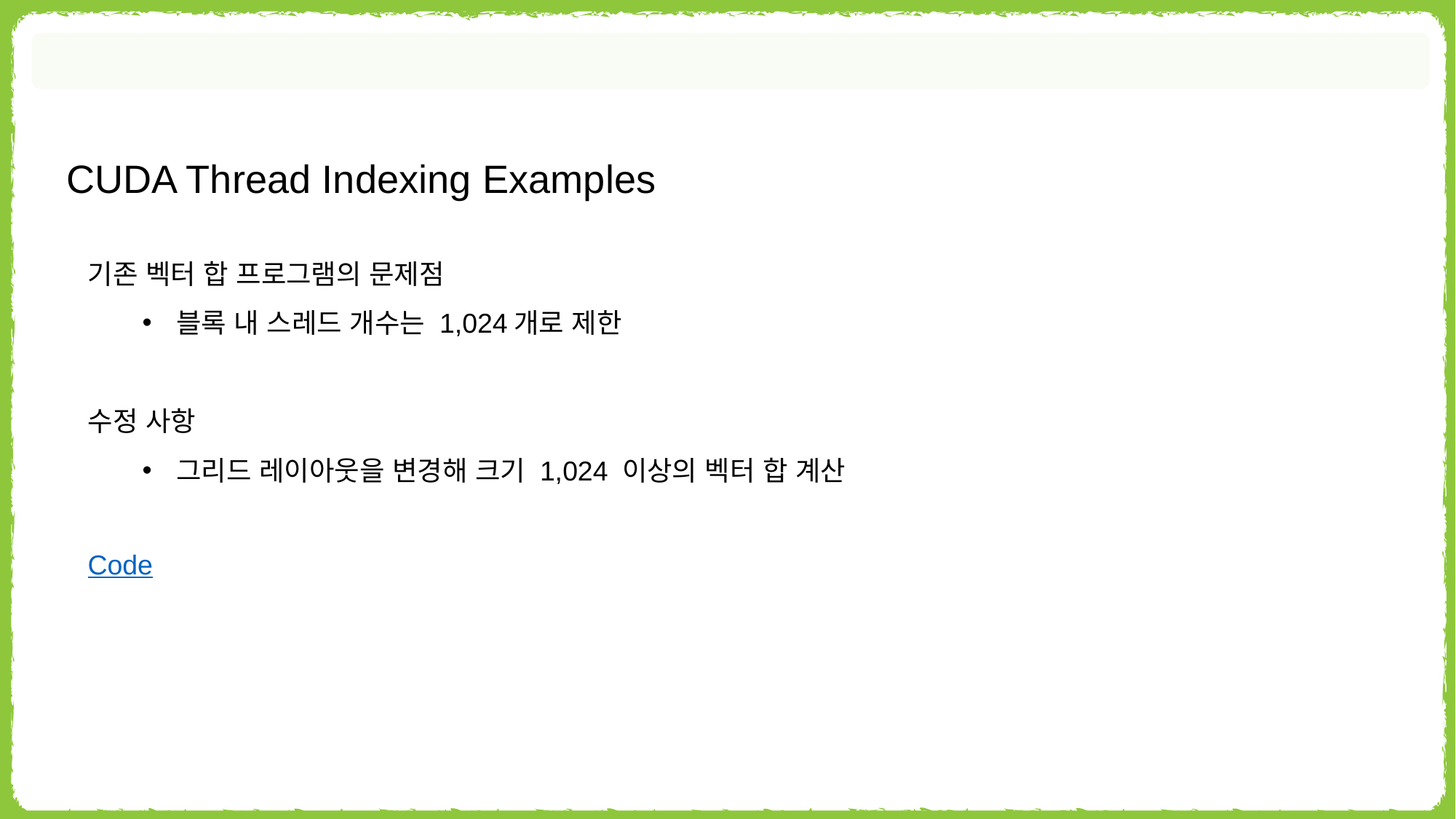

CUDA Thread Indexing Examples
기존 벡터 합 프로그램의 문제점
블록 내 스레드 개수는 1,024개로 제한

수정 사항
그리드 레이아웃을 변경해 크기 1,024 이상의 벡터 합 계산
Code